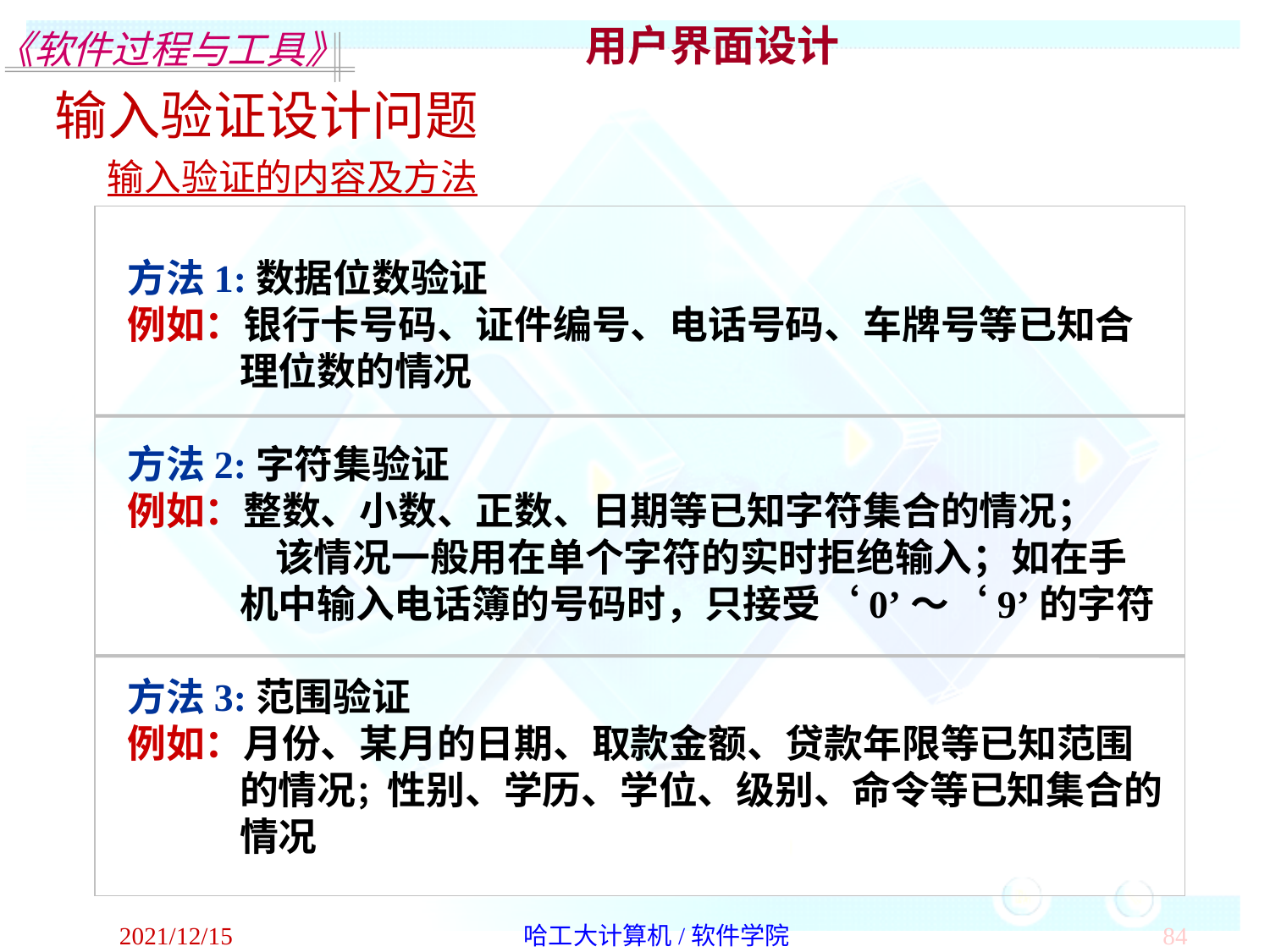

用户界面设计
输入验证设计问题

输入验证的内容及方法

方法1:数据位数验证
例如：银行卡号码、证件编号、电话号码、车牌号等已知合理位数的情况

方法2:字符集验证
例如：整数、小数、正数、日期等已知字符集合的情况；            该情况一般用在单个字符的实时拒绝输入；如在手机中输入电话簿的号码时，只接受‘0’～‘9’的字符

方法3:范围验证
例如：月份、某月的日期、取款金额、贷款年限等已知范围 的情况；性别、学历、学位、级别、命令等已知集合的情况